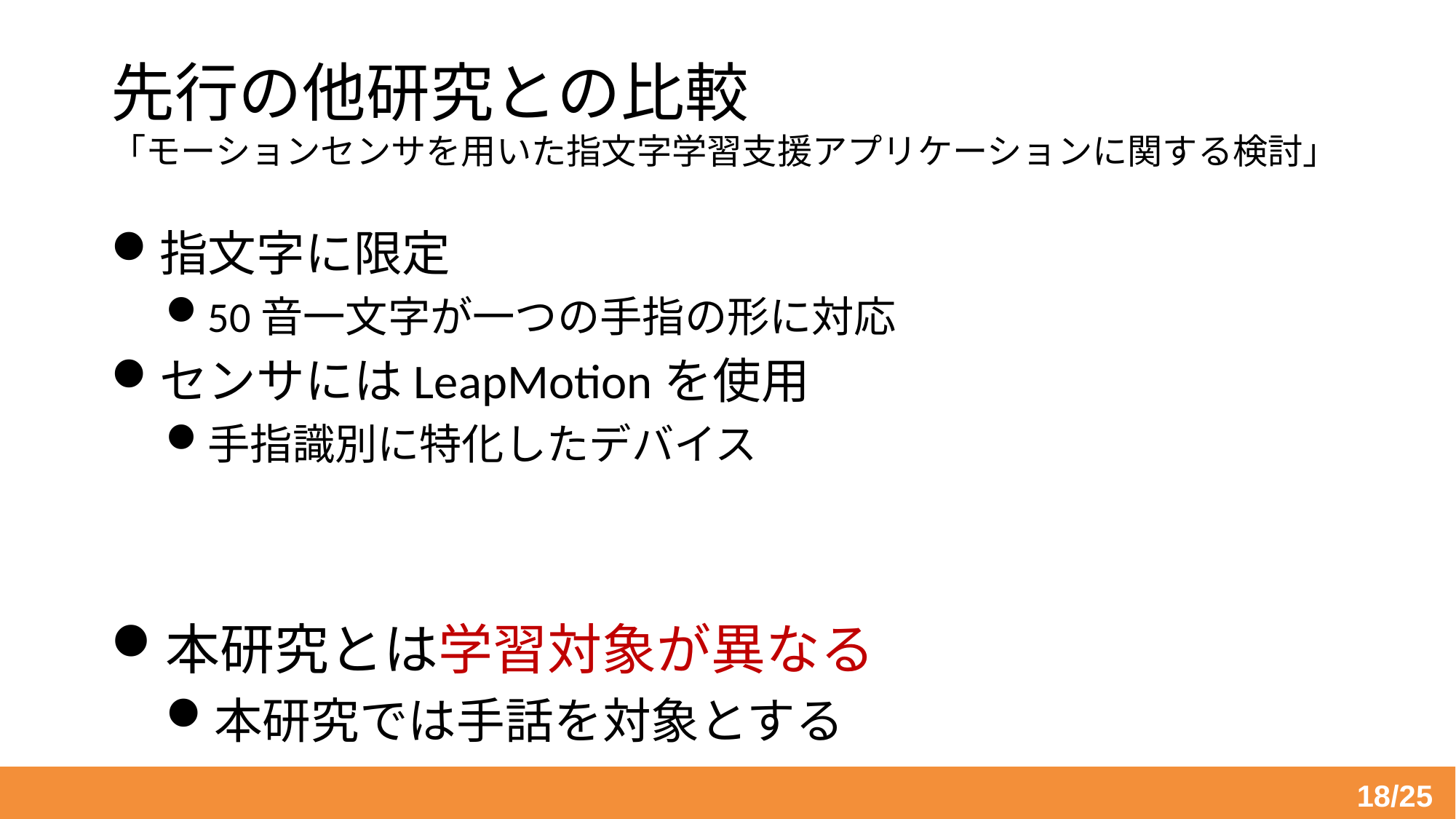

# 先行の他研究との比較 「モーションセンサを用いた指文字学習支援アプリケーションに関する検討」
指文字に限定
50音一文字が一つの手指の形に対応
センサにはLeapMotionを使用
手指識別に特化したデバイス

本研究とは学習対象が異なる
本研究では手話を対象とする
18/25